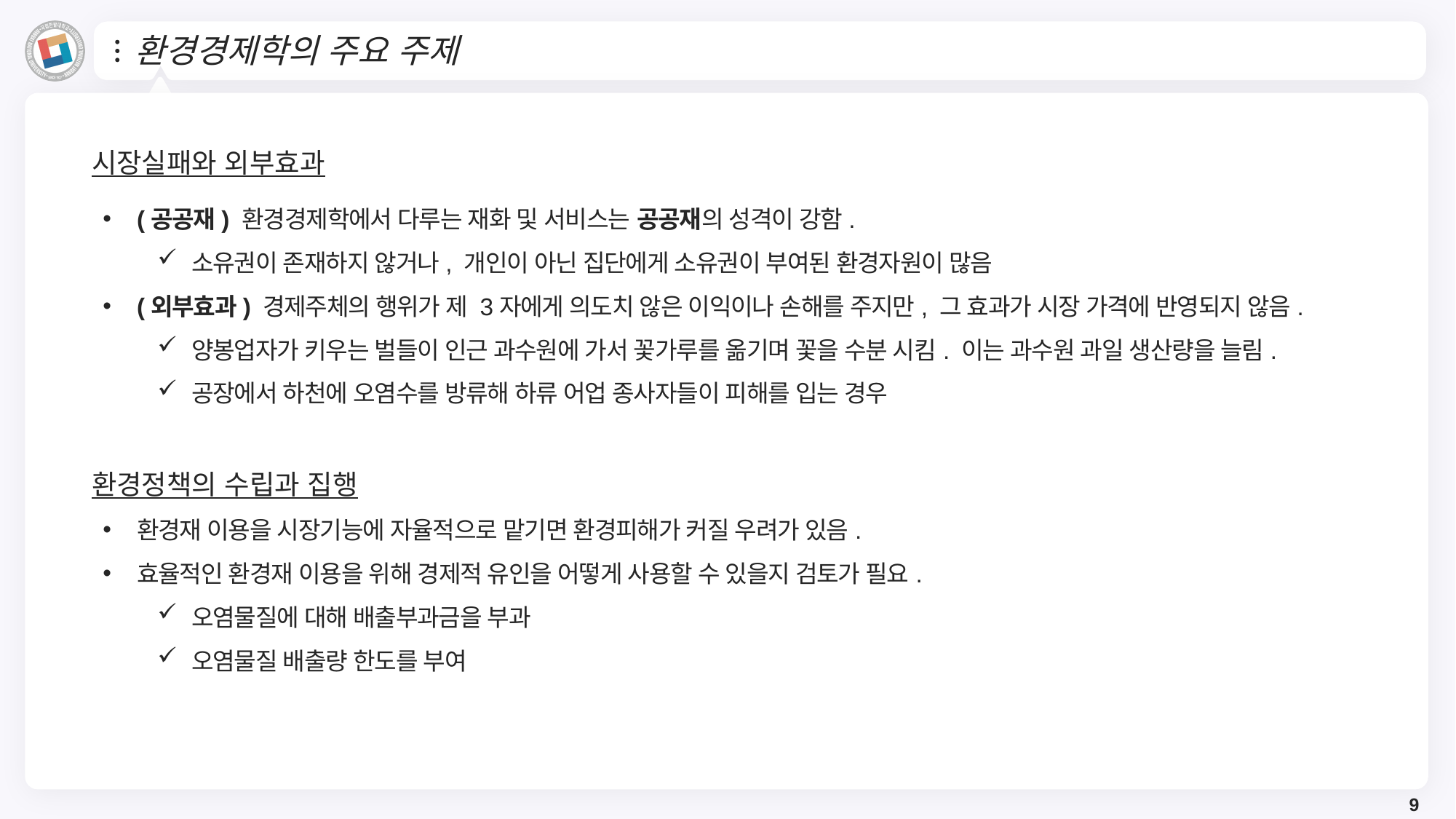

# 환경경제학의 주요 주제
시장실패와 외부효과

(공공재) 환경경제학에서 다루는 재화 및 서비스는 공공재의 성격이 강함.
소유권이 존재하지 않거나, 개인이 아닌 집단에게 소유권이 부여된 환경자원이 많음
(외부효과) 경제주체의 행위가 제 3자에게 의도치 않은 이익이나 손해를 주지만, 그 효과가 시장 가격에 반영되지 않음.
양봉업자가 키우는 벌들이 인근 과수원에 가서 꽃가루를 옮기며 꽃을 수분 시킴. 이는 과수원 과일 생산량을 늘림.
공장에서 하천에 오염수를 방류해 하류 어업 종사자들이 피해를 입는 경우

환경정책의 수립과 집행
환경재 이용을 시장기능에 자율적으로 맡기면 환경피해가 커질 우려가 있음.
효율적인 환경재 이용을 위해 경제적 유인을 어떻게 사용할 수 있을지 검토가 필요.
오염물질에 대해 배출부과금을 부과
오염물질 배출량 한도를 부여
9